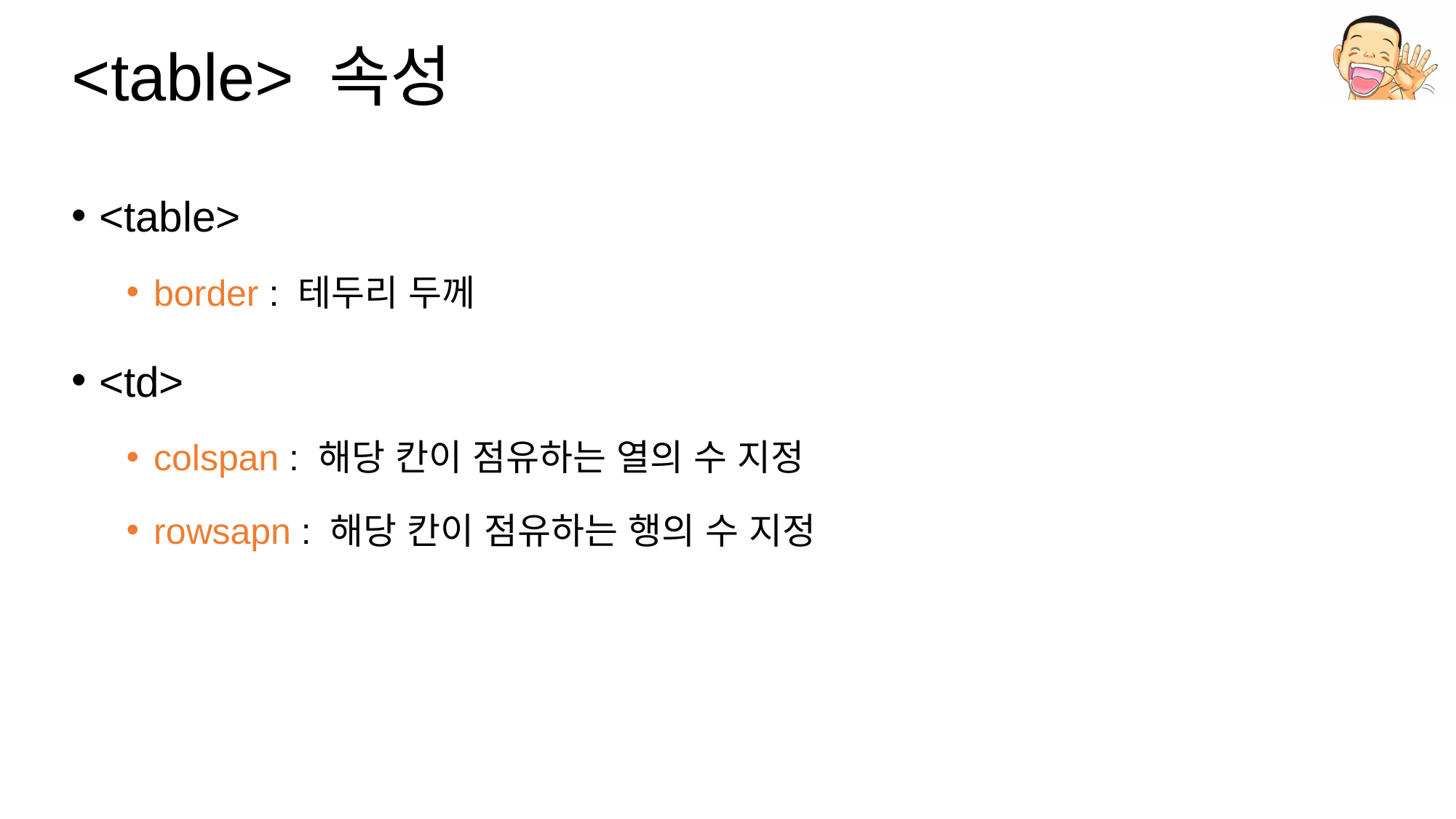

# <table> 속성
<table>
border : 테두리 두께
<td>
colspan : 해당 칸이 점유하는 열의 수 지정
rowsapn : 해당 칸이 점유하는 행의 수 지정